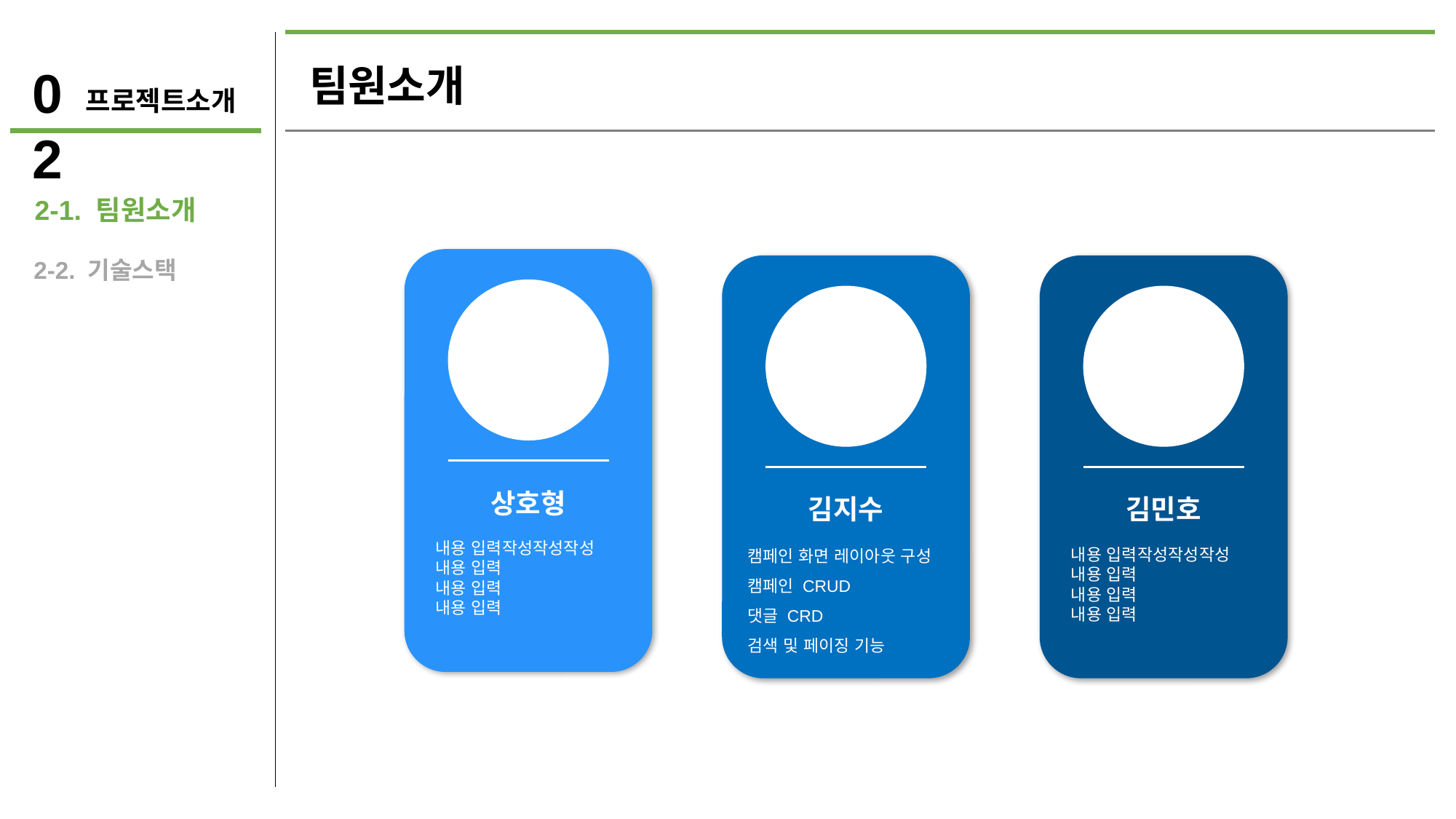

02
팀원소개
프로젝트소개
 2-1. 팀원소개
 2-2. 기술스택

상호형
김지수
김민호
캠페인 화면 레이아웃 구성
캠페인 CRUD
댓글 CRD
검색 및 페이징 기능
내용 입력작성작성작성
내용 입력
내용 입력
내용 입력
내용 입력작성작성작성
내용 입력
내용 입력
내용 입력